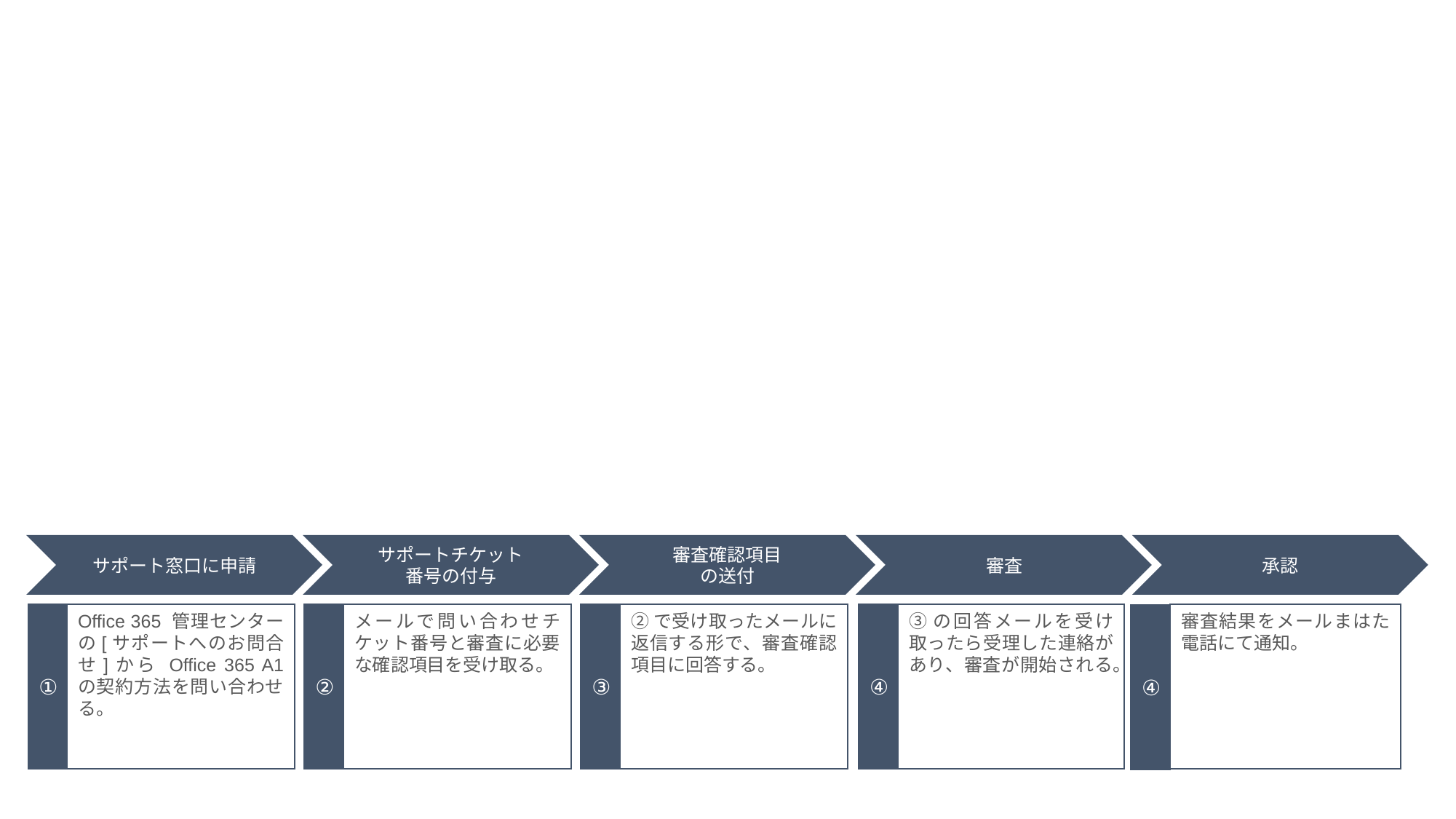

審査
承認
審査確認項目
の送付
サポート窓口に申請
サポートチケット
番号の付与
④
①
Office 365 管理センターの[サポートへのお問合せ]から Office 365 A1 の契約方法を問い合わせる。
②
③
③の回答メールを受け取ったら受理した連絡があり、審査が開始される。
メールで問い合わせチケット番号と審査に必要な確認項目を受け取る。
②で受け取ったメールに返信する形で、審査確認項目に回答する。
審査結果をメールまはた電話にて通知。
④